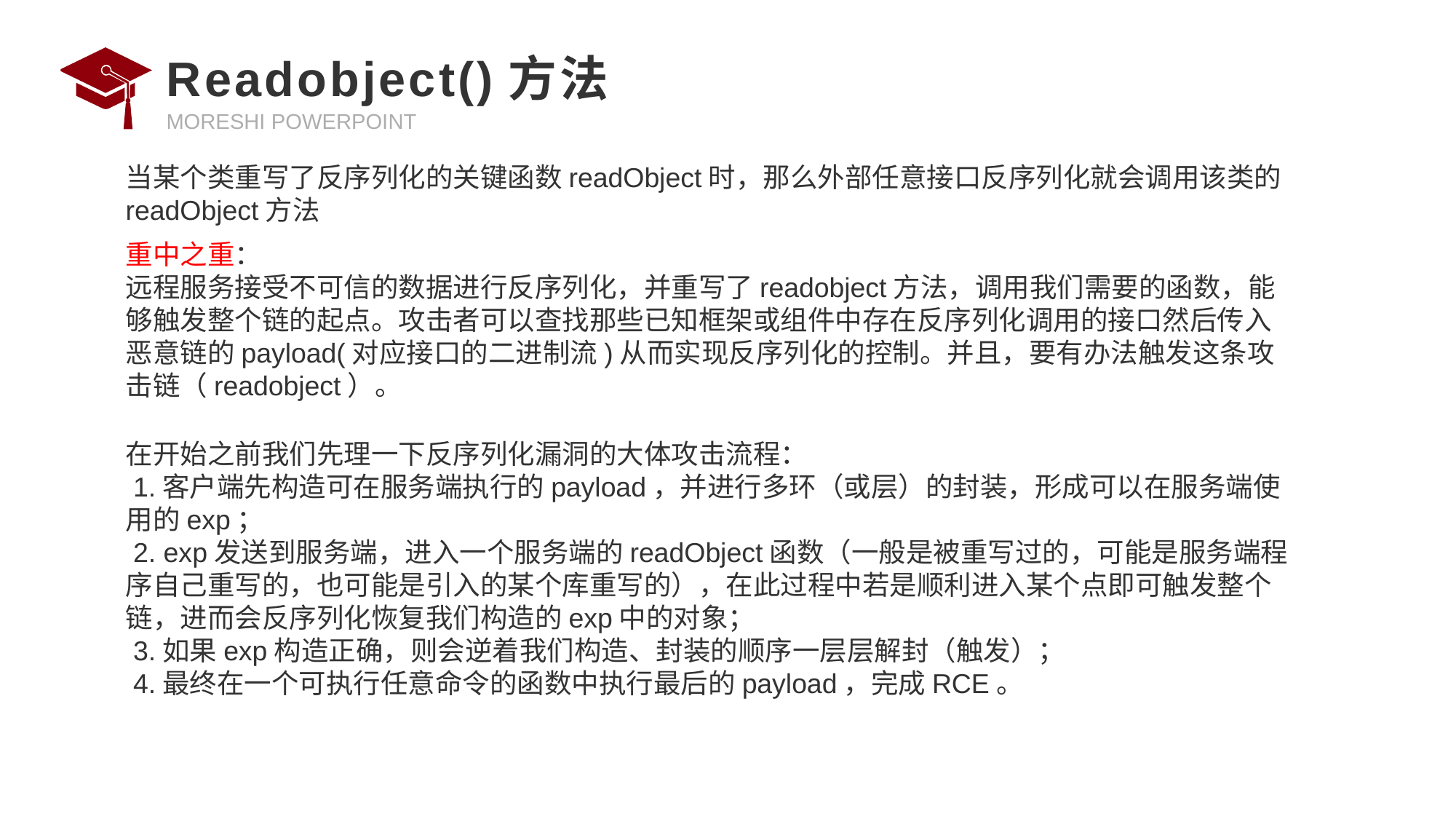

# Readobject()方法
当某个类重写了反序列化的关键函数readObject时，那么外部任意接口反序列化就会调用该类的readObject方法
重中之重：
远程服务接受不可信的数据进行反序列化，并重写了readobject方法，调用我们需要的函数，能够触发整个链的起点。攻击者可以查找那些已知框架或组件中存在反序列化调用的接口然后传入恶意链的payload(对应接口的二进制流)从而实现反序列化的控制。并且，要有办法触发这条攻击链（readobject）。
在开始之前我们先理一下反序列化漏洞的大体攻击流程：
​ 1.客户端先构造可在服务端执行的payload，并进行多环（或层）的封装，形成可以在服务端使用的exp；
​ 2. exp发送到服务端，进入一个服务端的readObject函数（一般是被重写过的，可能是服务端程序自己重写的，也可能是引入的某个库重写的），在此过程中若是顺利进入某个点即可触发整个链，进而会反序列化恢复我们构造的exp中的对象；
​ 3.如果exp构造正确，则会逆着我们构造、封装的顺序一层层解封（触发）；
​ 4.最终在一个可执行任意命令的函数中执行最后的payload，完成RCE。